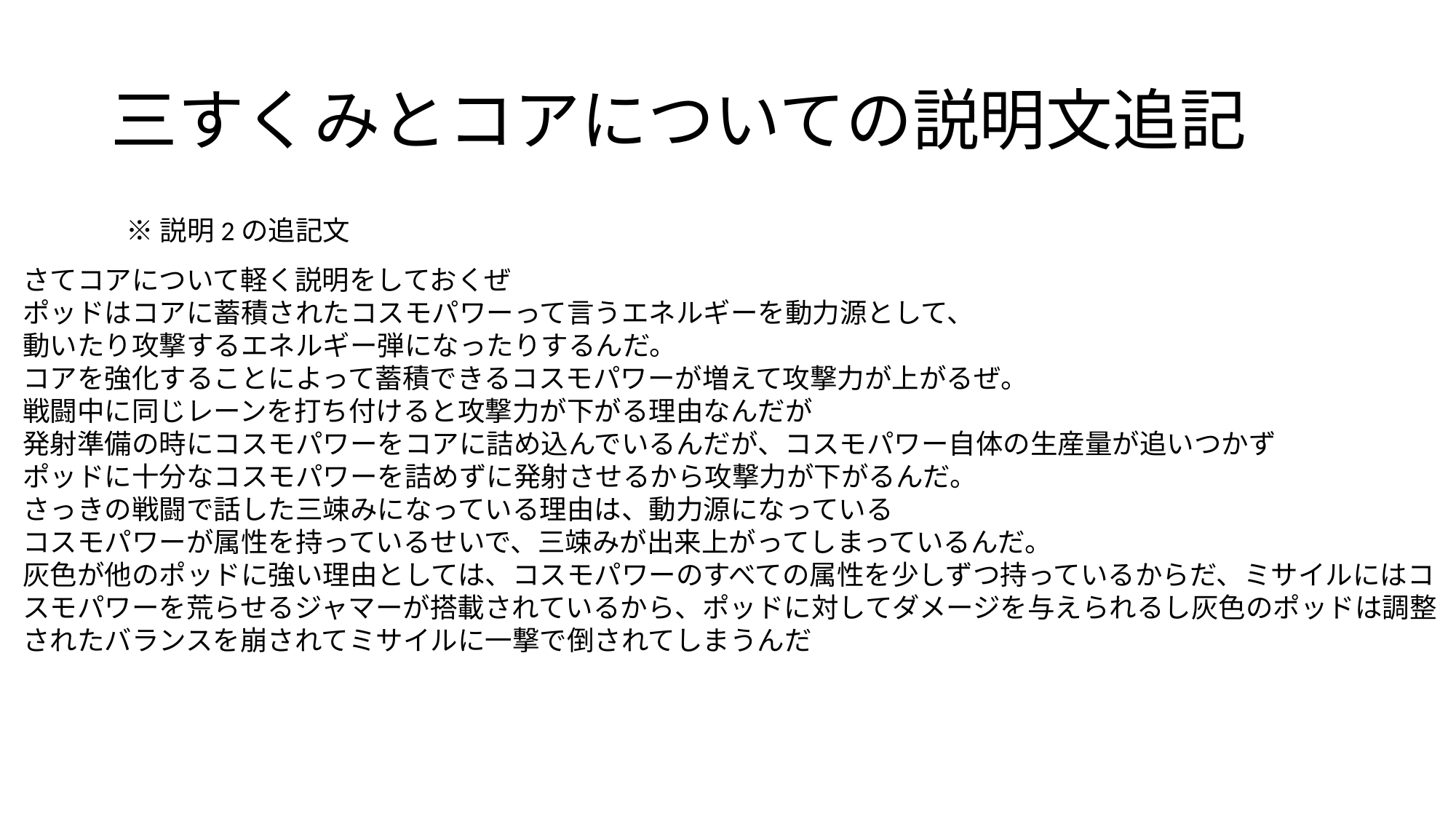

# 三すくみとコアについての説明文追記
※説明2の追記文
さてコアについて軽く説明をしておくぜ
ポッドはコアに蓄積されたコスモパワーって言うエネルギーを動力源として、
動いたり攻撃するエネルギー弾になったりするんだ。
コアを強化することによって蓄積できるコスモパワーが増えて攻撃力が上がるぜ。
戦闘中に同じレーンを打ち付けると攻撃力が下がる理由なんだが
発射準備の時にコスモパワーをコアに詰め込んでいるんだが、コスモパワー自体の生産量が追いつかず
ポッドに十分なコスモパワーを詰めずに発射させるから攻撃力が下がるんだ。
さっきの戦闘で話した三竦みになっている理由は、動力源になっている
コスモパワーが属性を持っているせいで、三竦みが出来上がってしまっているんだ。
灰色が他のポッドに強い理由としては、コスモパワーのすべての属性を少しずつ持っているからだ、ミサイルにはコスモパワーを荒らせるジャマーが搭載されているから、ポッドに対してダメージを与えられるし灰色のポッドは調整されたバランスを崩されてミサイルに一撃で倒されてしまうんだ